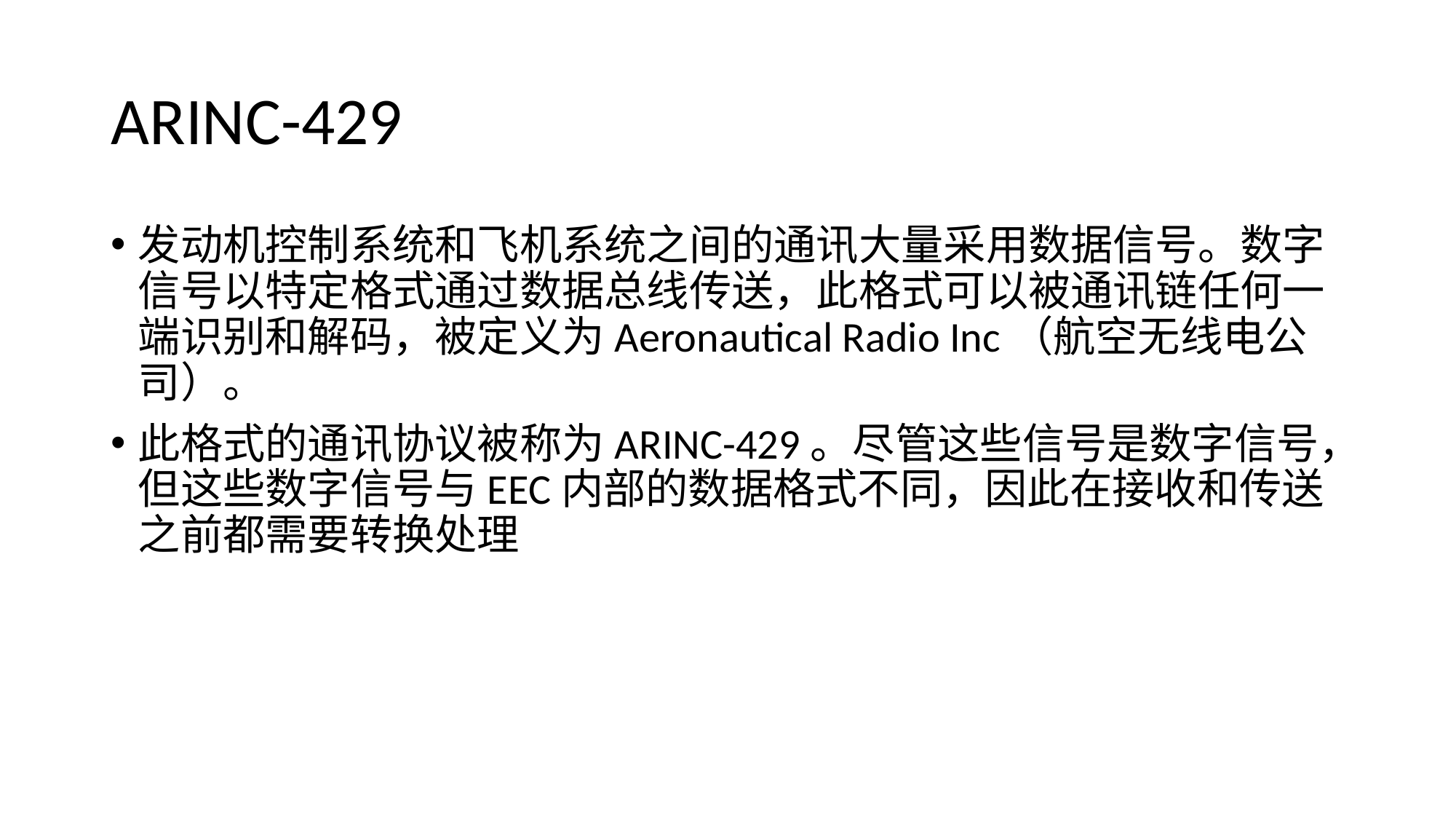

# ARINC-429
发动机控制系统和飞机系统之间的通讯大量采用数据信号。数字信号以特定格式通过数据总线传送，此格式可以被通讯链任何一端识别和解码，被定义为Aeronautical Radio Inc（航空无线电公司）。
此格式的通讯协议被称为ARINC-429。尽管这些信号是数字信号，但这些数字信号与EEC内部的数据格式不同，因此在接收和传送之前都需要转换处理